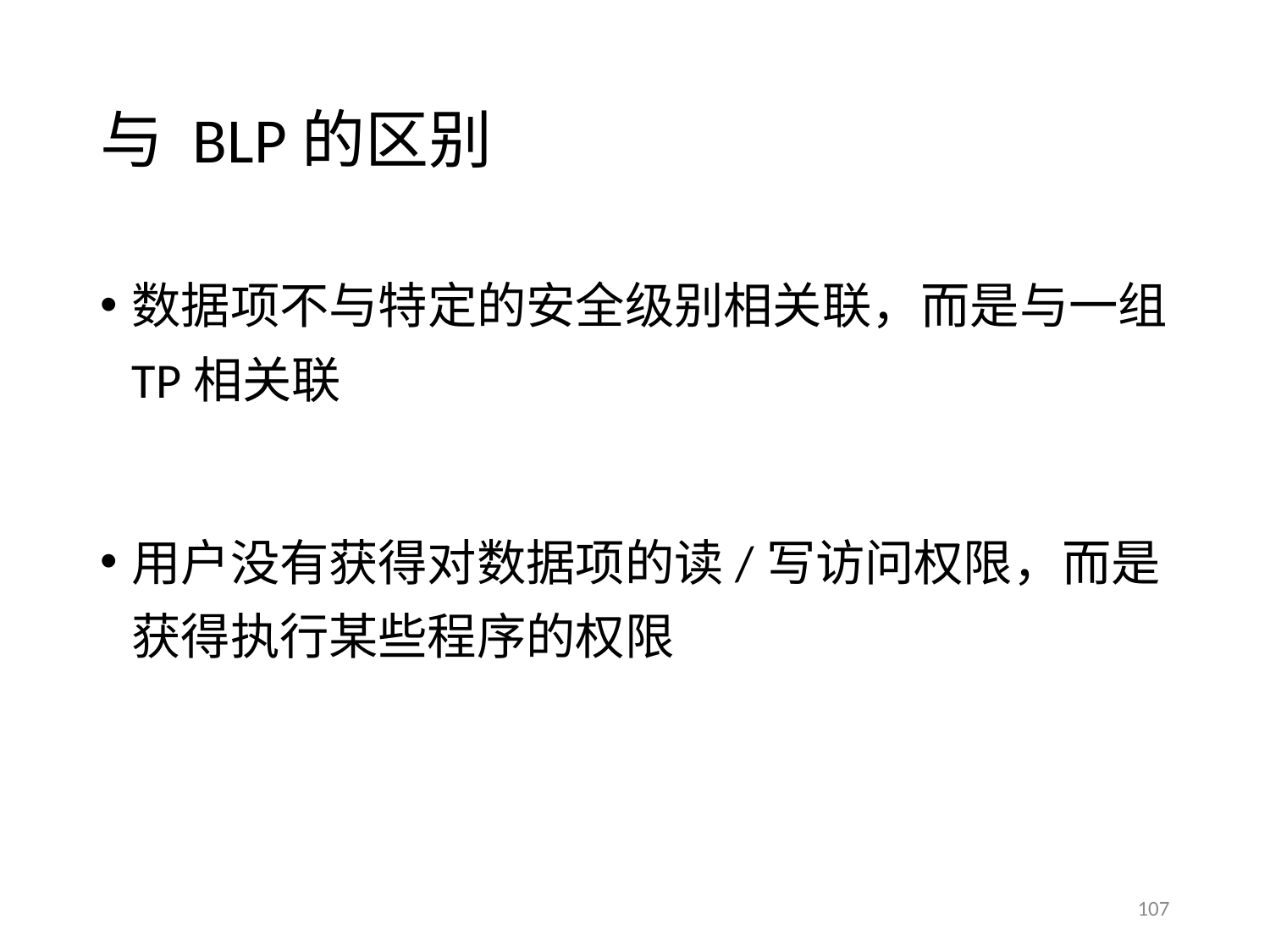

# 与 BLP的区别
数据项不与特定的安全级别相关联，而是与一组TP相关联

用户没有获得对数据项的读/写访问权限，而是获得执行某些程序的权限
107